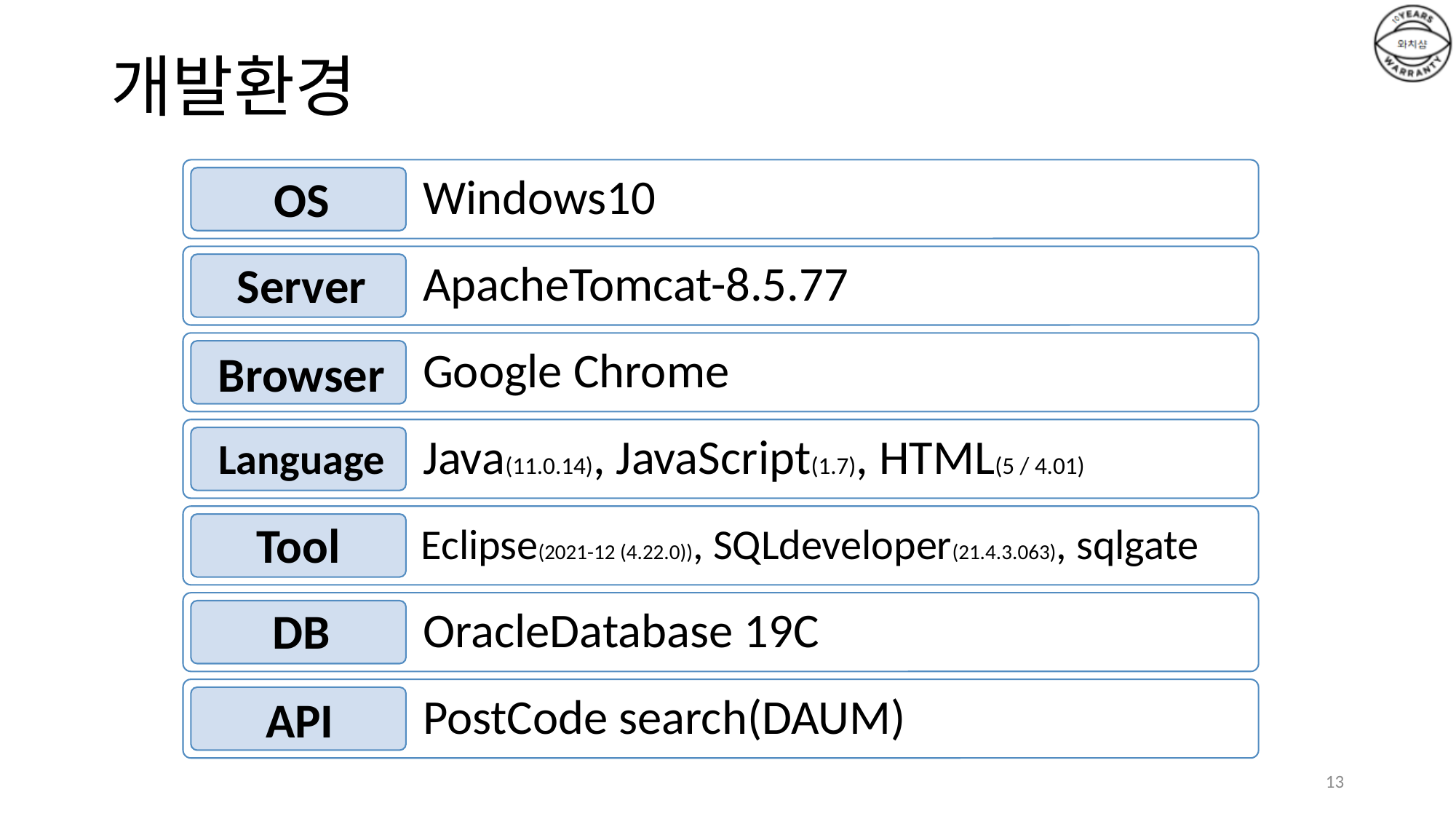

# 개발환경
Windows10
ApacheTomcat-8.5.77
Google Chrome
Java(11.0.14), JavaScript(1.7), HTML(5 / 4.01)
Eclipse(2021-12 (4.22.0)), SQLdeveloper(21.4.3.063), sqlgate
OracleDatabase 19C
PostCode search(DAUM)
OS
Server
Browser
Language
Tool
DB
API
13